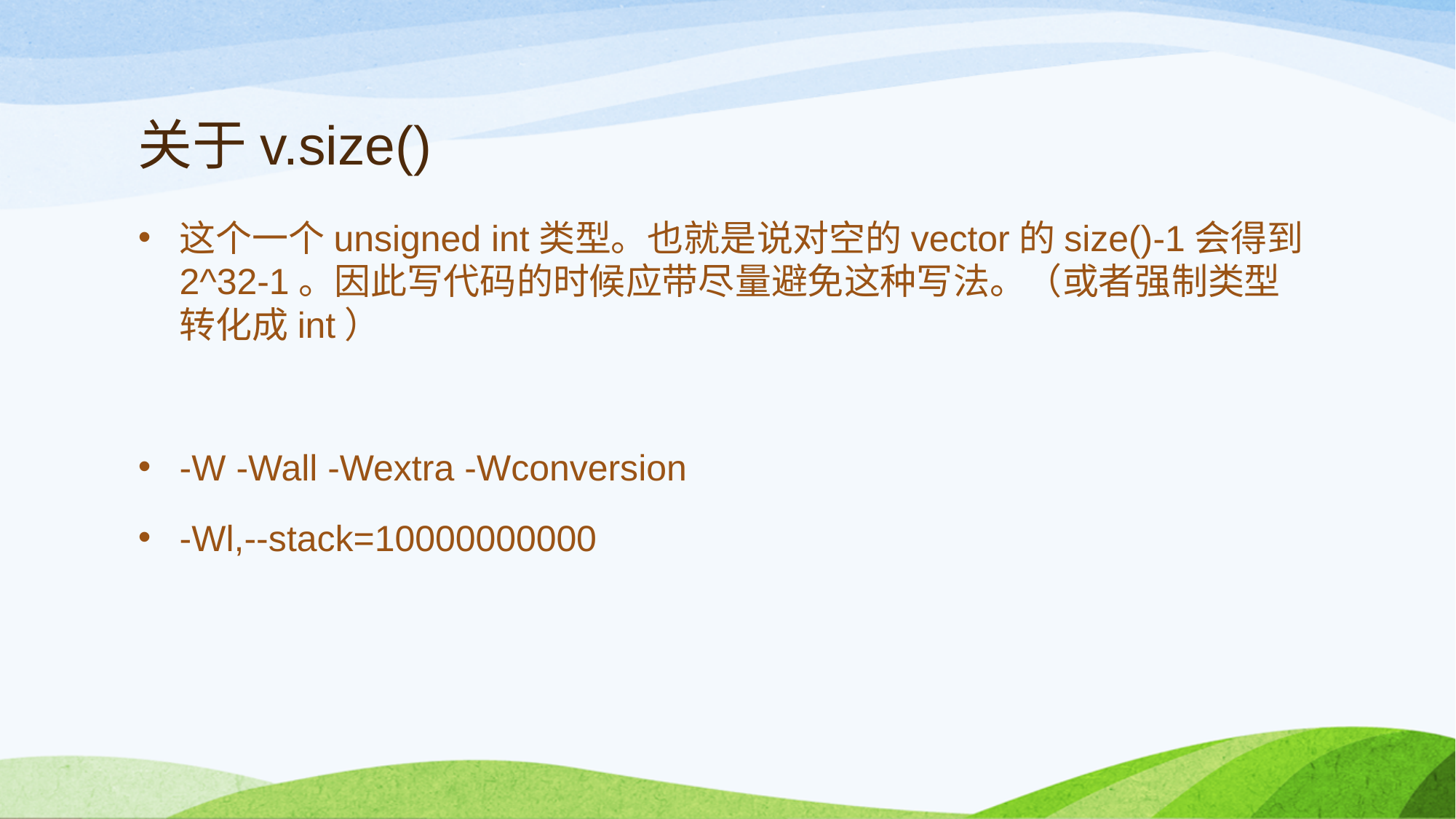

# 关于v.size()
这个一个unsigned int类型。也就是说对空的vector的size()-1会得到2^32-1。因此写代码的时候应带尽量避免这种写法。（或者强制类型转化成int）

-W -Wall -Wextra -Wconversion
-Wl,--stack=10000000000